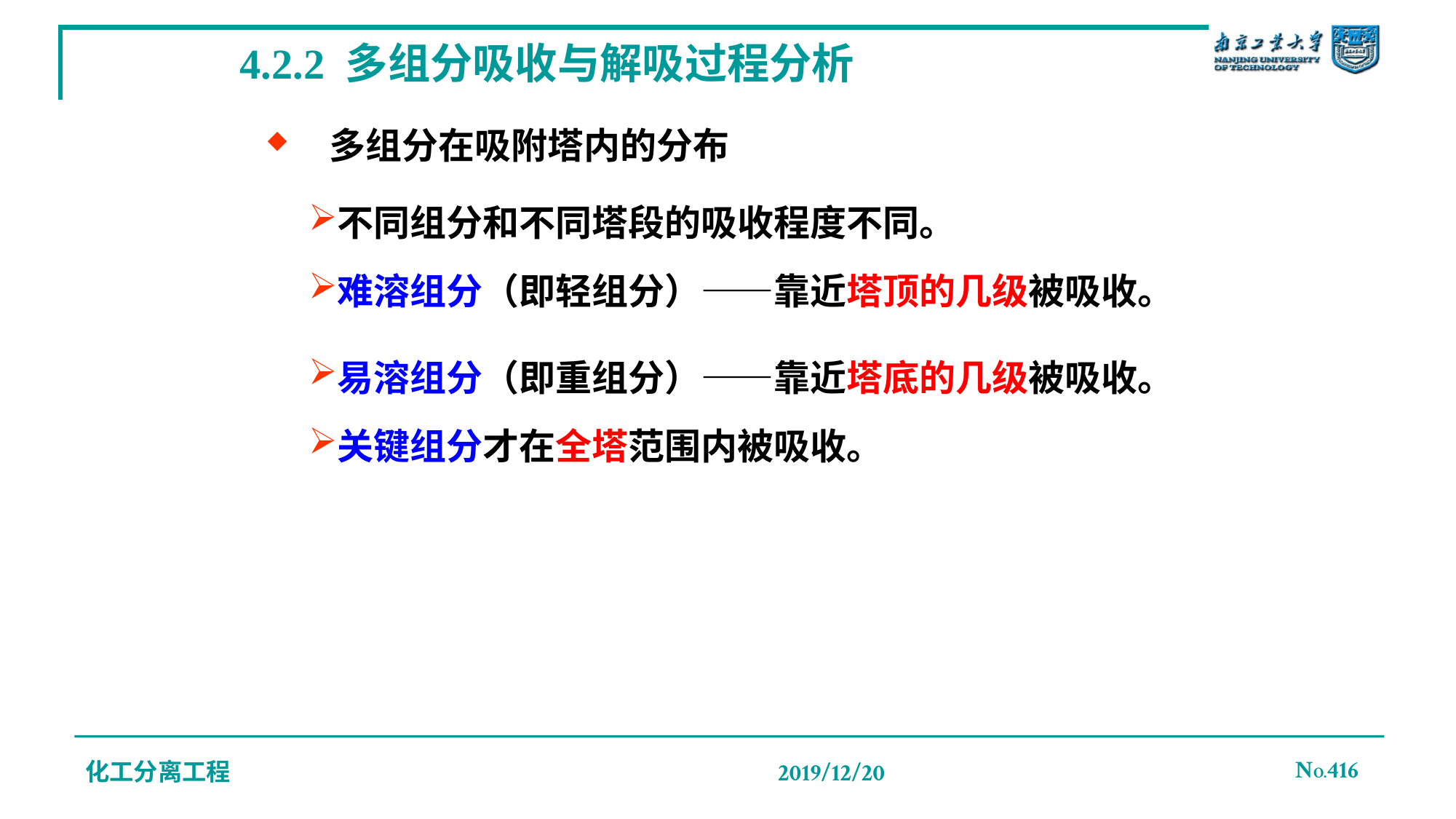

# 4.2.2 多组分吸收与解吸过程分析
多组分在吸附塔内的分布
不同组分和不同塔段的吸收程度不同。
难溶组分（即轻组分）——靠近塔顶的几级被吸收。
易溶组分（即重组分）——靠近塔底的几级被吸收。
关键组分才在全塔范围内被吸收。
化工分离工程
2019/12/20
NO.416